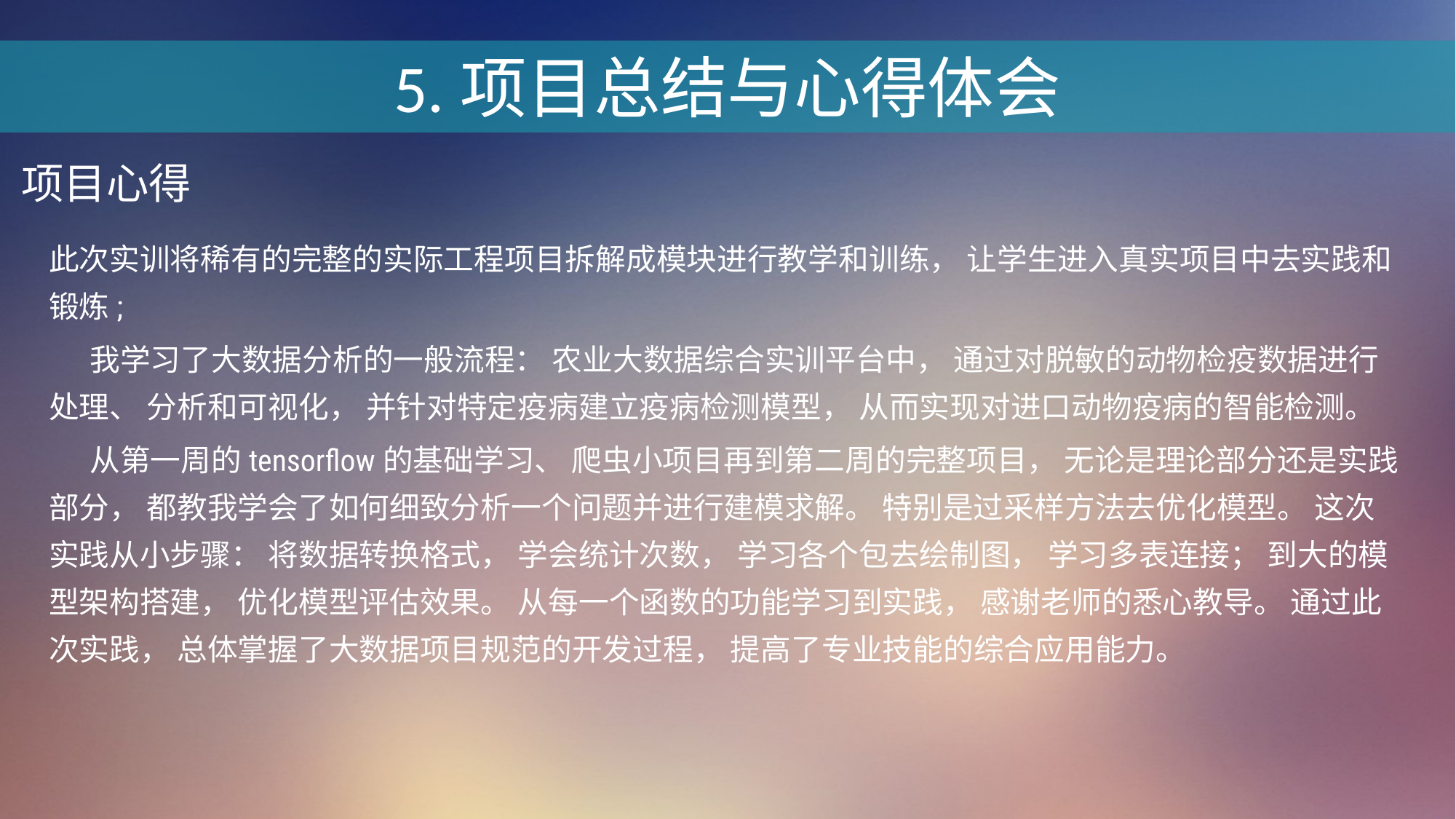

5.项目总结与心得体会

项目心得

此次实训将稀有的完整的实际工程项目拆解成模块进行教学和训练， 让学生进入真实项目中去实践和锻炼;
     我学习了大数据分析的一般流程： 农业大数据综合实训平台中， 通过对脱敏的动物检疫数据进行处理、 分析和可视化， 并针对特定疫病建立疫病检测模型， 从而实现对进口动物疫病的智能检测。
     从第一周的tensorflow的基础学习、 爬虫小项目再到第二周的完整项目， 无论是理论部分还是实践部分， 都教我学会了如何细致分析一个问题并进行建模求解。 特别是过采样方法去优化模型。 这次实践从小步骤： 将数据转换格式， 学会统计次数， 学习各个包去绘制图， 学习多表连接； 到大的模型架构搭建， 优化模型评估效果。 从每一个函数的功能学习到实践， 感谢老师的悉心教导。 通过此次实践， 总体掌握了大数据项目规范的开发过程， 提高了专业技能的综合应用能力。